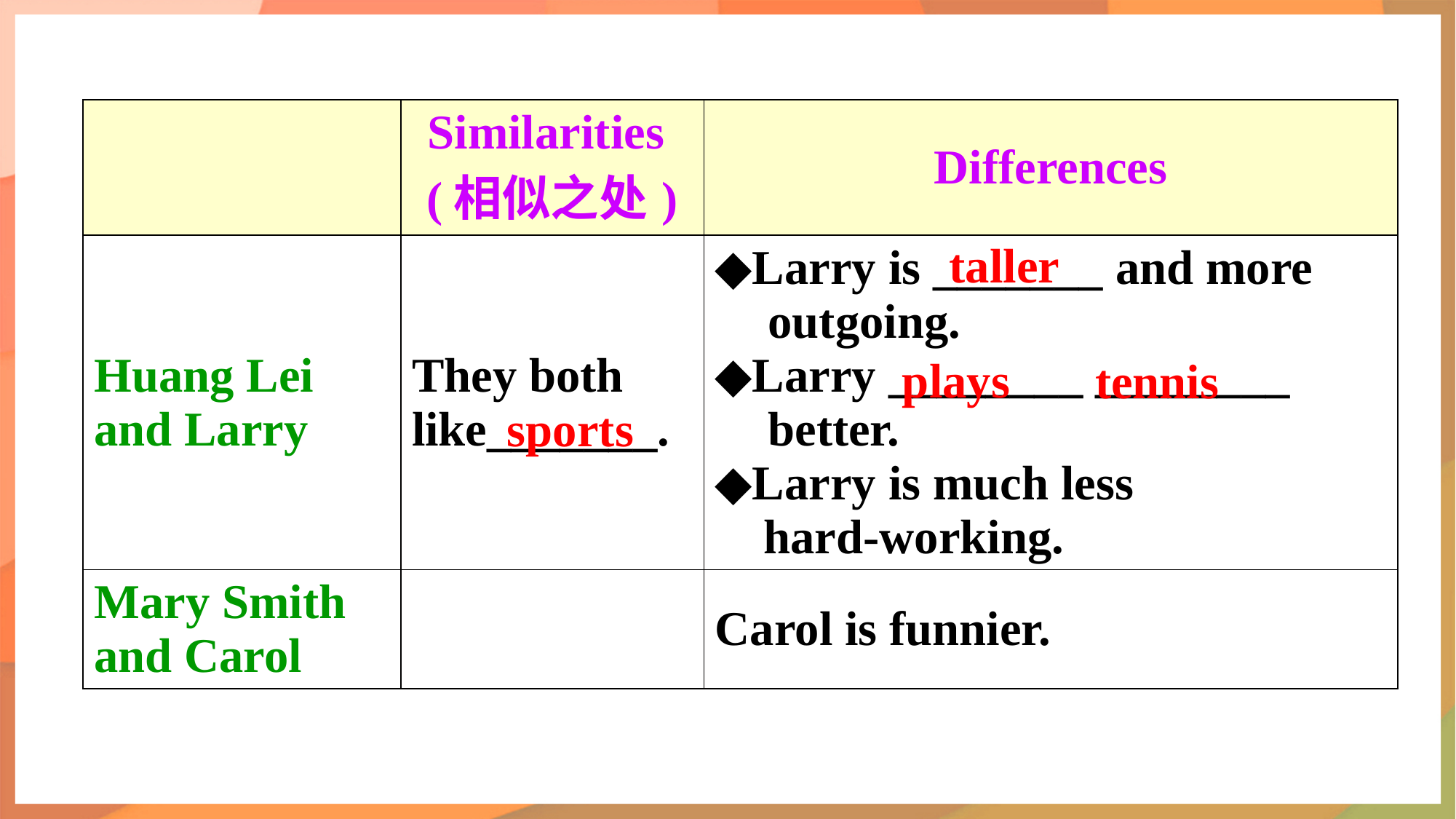

|  | Similarities (相似之处) | Differences |
| --- | --- | --- |
| Huang Lei and Larry | They both like\_\_\_\_\_\_\_. | ◆Larry is \_\_\_\_\_\_\_ and more outgoing. ◆Larry \_\_\_\_\_\_\_\_ \_\_\_\_\_\_\_\_ better. ◆Larry is much less hard-working. |
| Mary Smith and Carol |  | Carol is funnier. |
taller
plays
tennis
sports